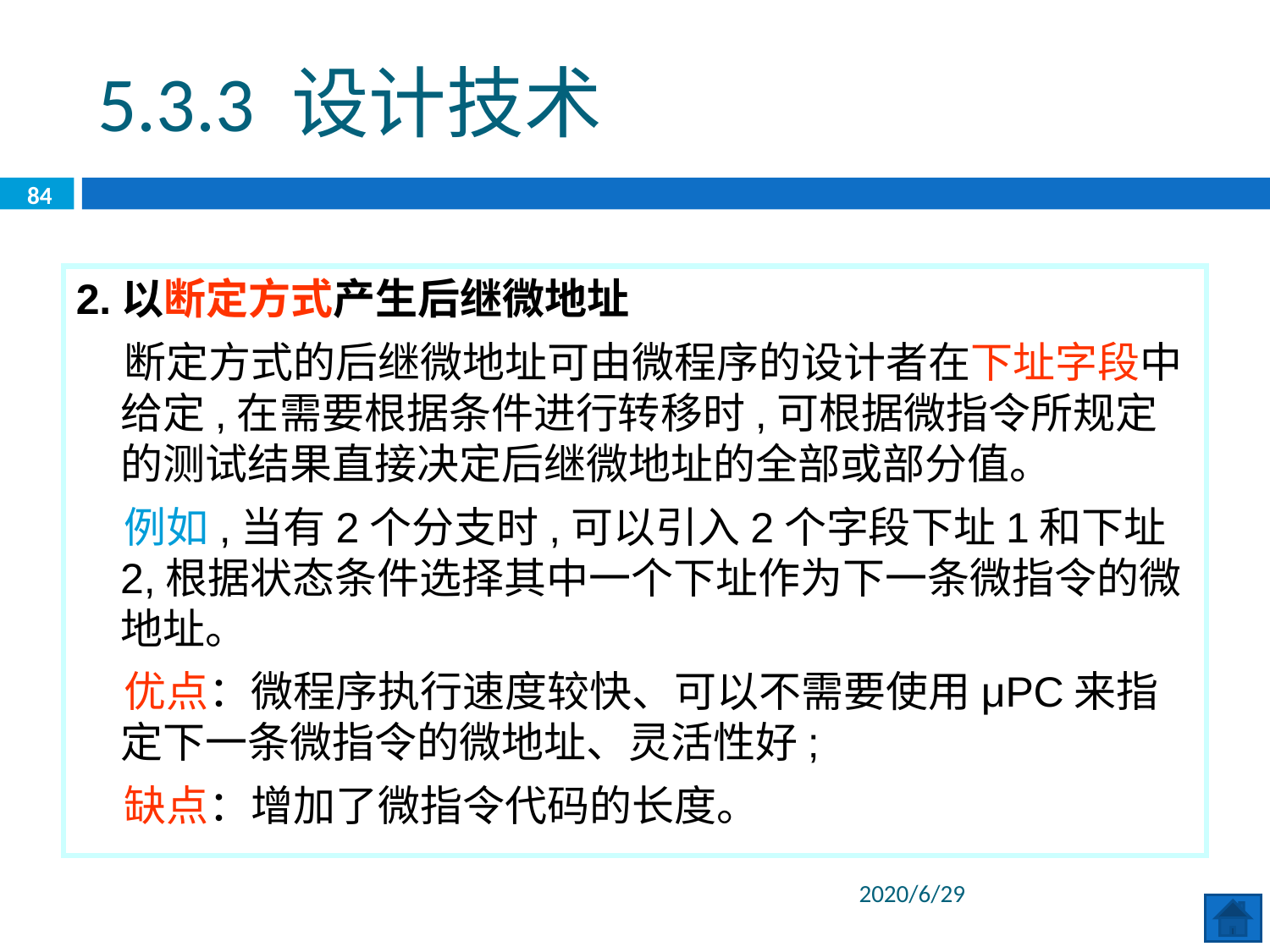

5.3.3 设计技术
84
2.以断定方式产生后继微地址
    断定方式的后继微地址可由微程序的设计者在下址字段中给定,在需要根据条件进行转移时,可根据微指令所规定的测试结果直接决定后继微地址的全部或部分值。
    例如,当有2个分支时,可以引入2个字段下址1和下址2,根据状态条件选择其中一个下址作为下一条微指令的微地址。
    优点：微程序执行速度较快、可以不需要使用μPC来指定下一条微指令的微地址、灵活性好;
    缺点：增加了微指令代码的长度。
2020/6/29